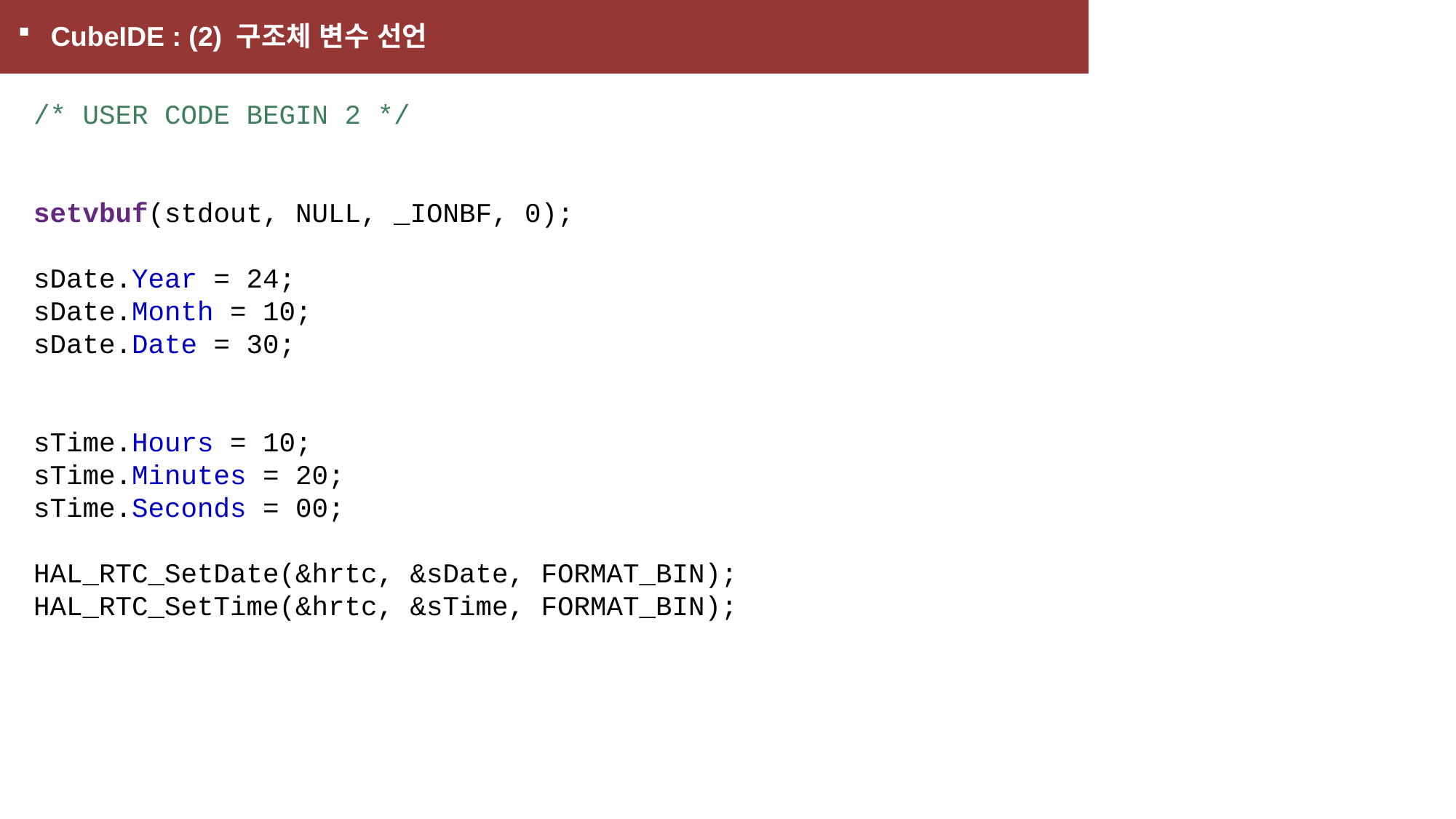

CubeIDE : (2) 구조체 변수 선언
/* USER CODE BEGIN 2 */

setvbuf(stdout, NULL, _IONBF, 0);
sDate.Year = 24;
sDate.Month = 10;
sDate.Date = 30;

sTime.Hours = 10;
sTime.Minutes = 20;
sTime.Seconds = 00;
HAL_RTC_SetDate(&hrtc, &sDate, FORMAT_BIN);
HAL_RTC_SetTime(&hrtc, &sTime, FORMAT_BIN);